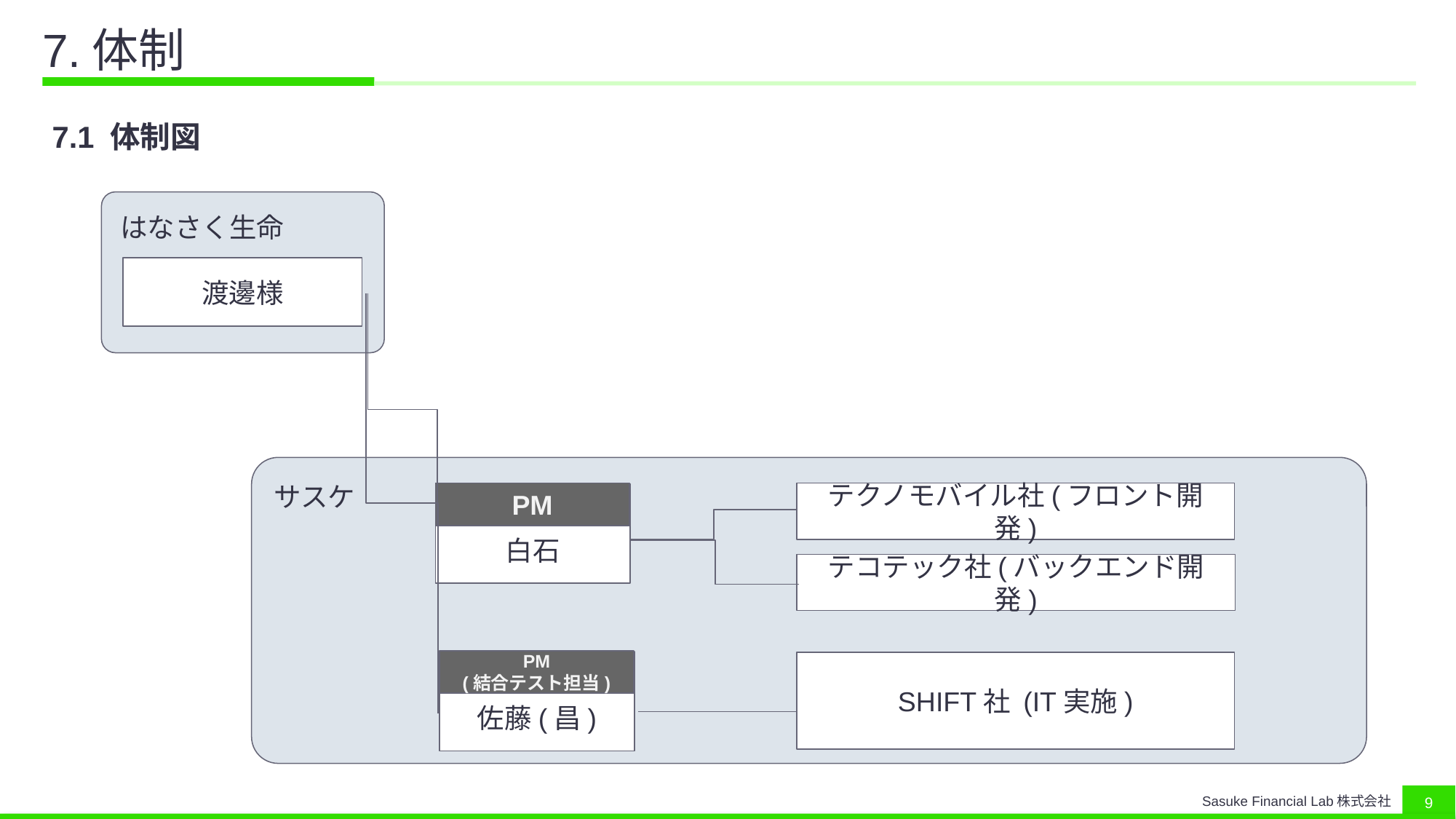

# 7.体制
7.1 体制図

はなさく生命
渡邊様
サスケ
PM
テクノモバイル社(フロント開発)

白石
テコテック社(バックエンド開発)
PM
(結合テスト担当)

佐藤(昌)
SHIFT社 (IT実施)
9
Sasuke Financial Lab株式会社